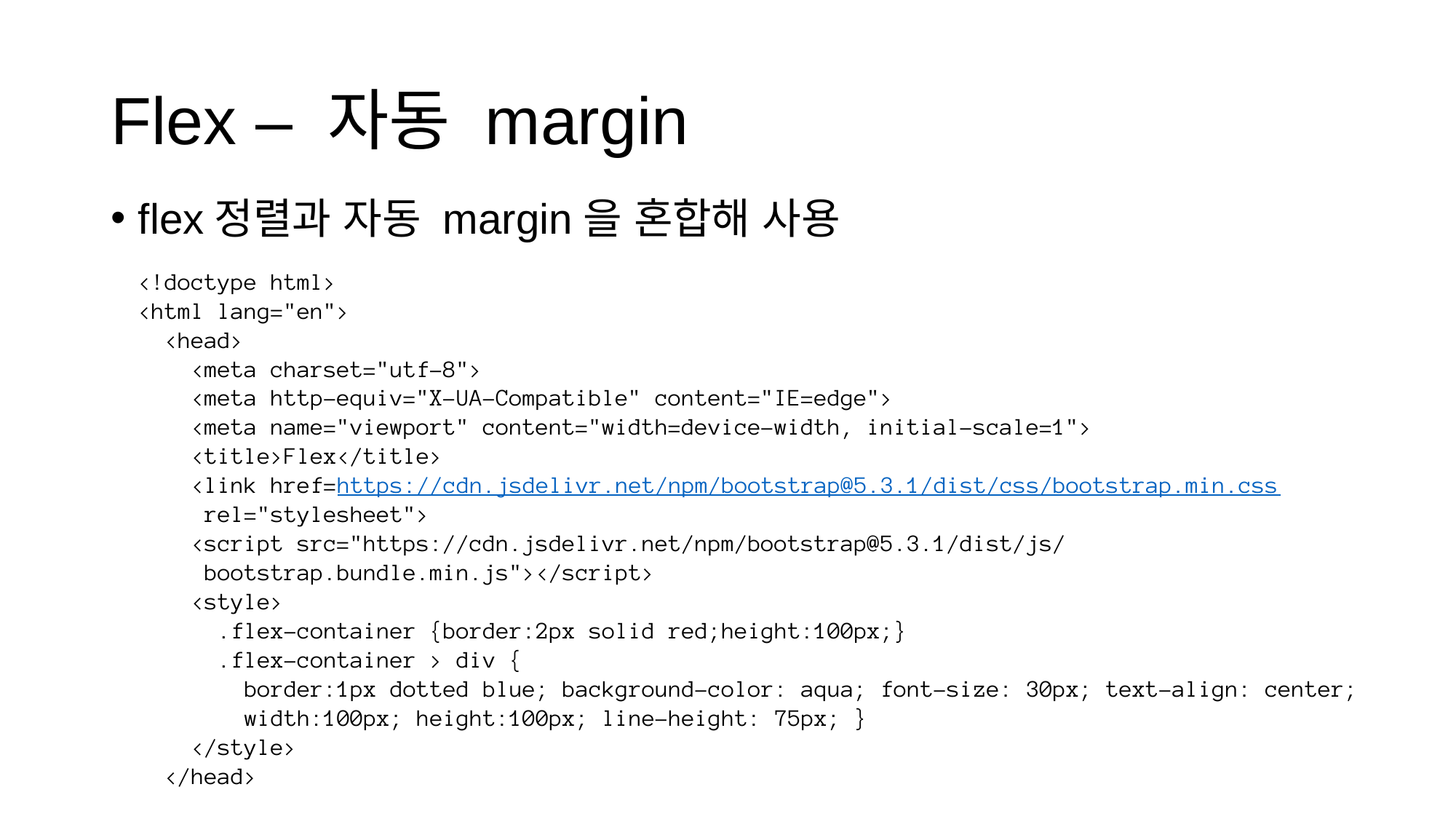

# Flex – 자동 margin
flex정렬과 자동 margin을 혼합해 사용
<!doctype html>
<html lang="en">
  <head>
    <meta charset="utf-8">
    <meta http-equiv="X-UA-Compatible" content="IE=edge">
    <meta name="viewport" content="width=device-width, initial-scale=1">
    <title>Flex</title>
    <link href=https://cdn.jsdelivr.net/npm/bootstrap@5.3.1/dist/css/bootstrap.min.css
     rel="stylesheet">
    <script src="https://cdn.jsdelivr.net/npm/bootstrap@5.3.1/dist/js/
     bootstrap.bundle.min.js"></script>
    <style>
      .flex-container {border:2px solid red;height:100px;}
      .flex-container > div {
        border:1px dotted blue; background-color: aqua; font-size: 30px; text-align: center;
        width:100px; height:100px; line-height: 75px; }
    </style>
  </head>